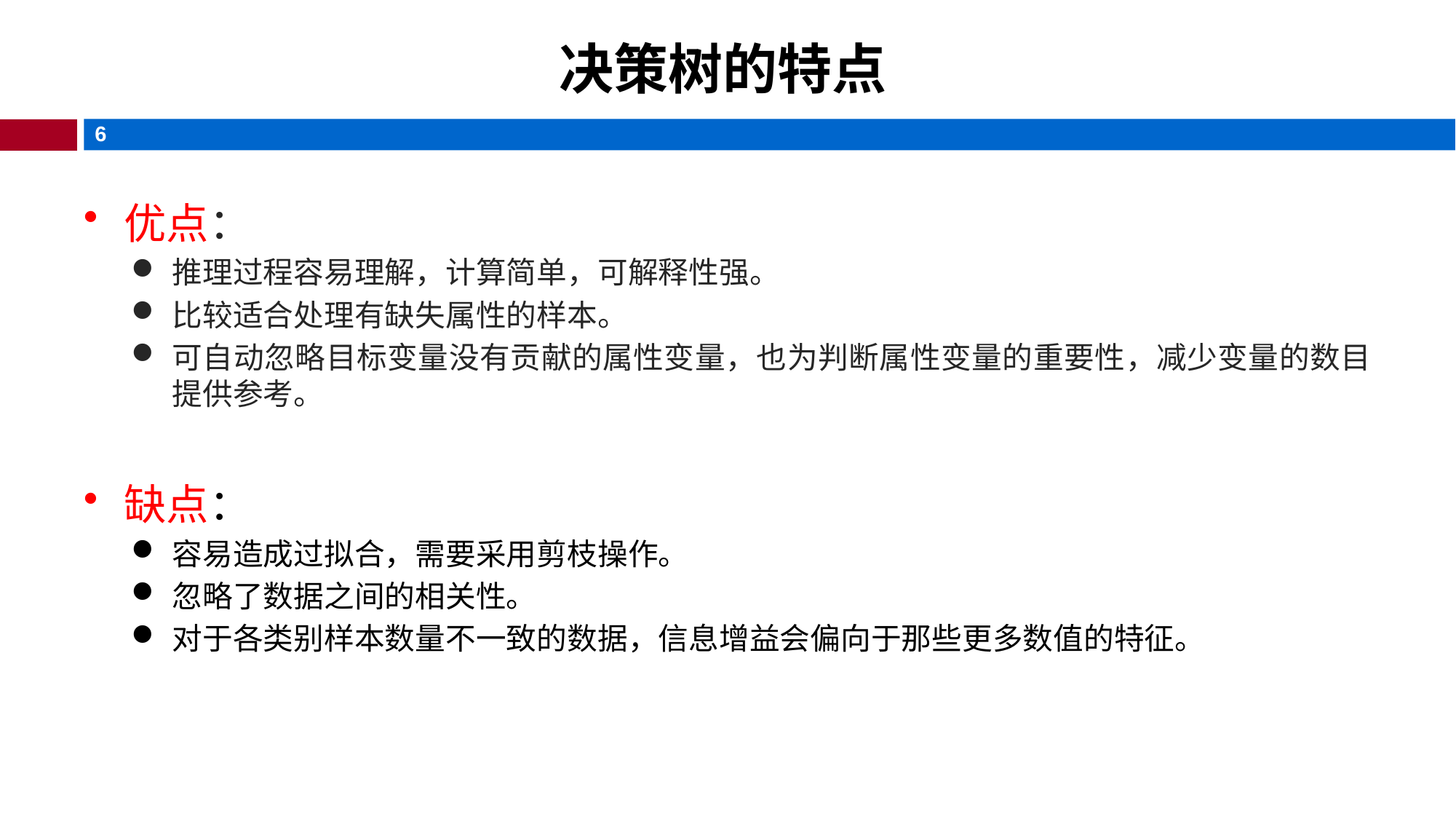

# 决策树的特点
优点：
推理过程容易理解，计算简单，可解释性强。
比较适合处理有缺失属性的样本。
可自动忽略目标变量没有贡献的属性变量，也为判断属性变量的重要性，减少变量的数目提供参考。

缺点：
容易造成过拟合，需要采用剪枝操作。
忽略了数据之间的相关性。
对于各类别样本数量不一致的数据，信息增益会偏向于那些更多数值的特征。